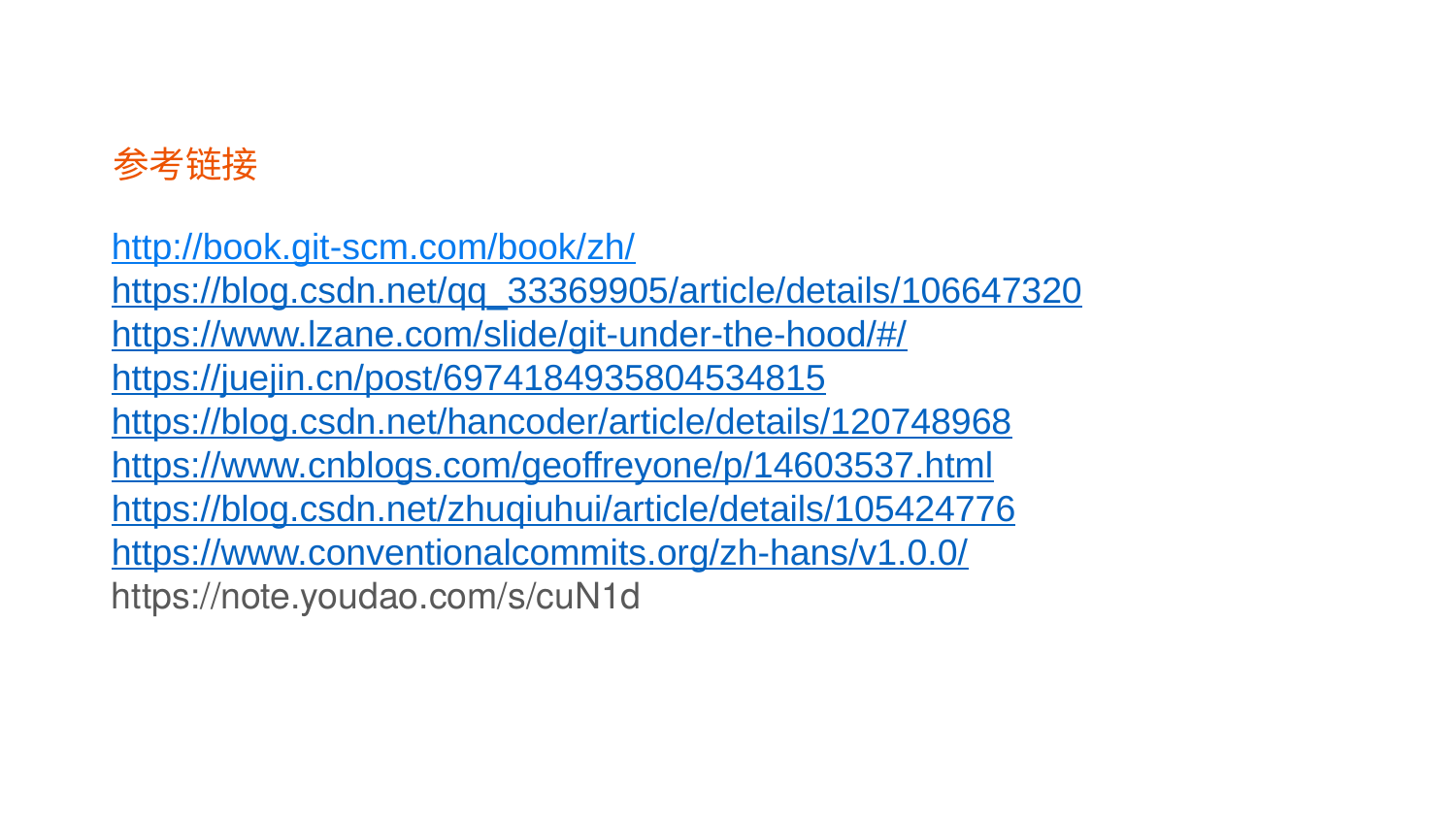

参考链接
http://book.git-scm.com/book/zh/
https://blog.csdn.net/qq_33369905/article/details/106647320
https://www.lzane.com/slide/git-under-the-hood/#/
https://juejin.cn/post/6974184935804534815
https://blog.csdn.net/hancoder/article/details/120748968
https://www.cnblogs.com/geoffreyone/p/14603537.html
https://blog.csdn.net/zhuqiuhui/article/details/105424776
https://www.conventionalcommits.org/zh-hans/v1.0.0/
https://note.youdao.com/s/cuN1d